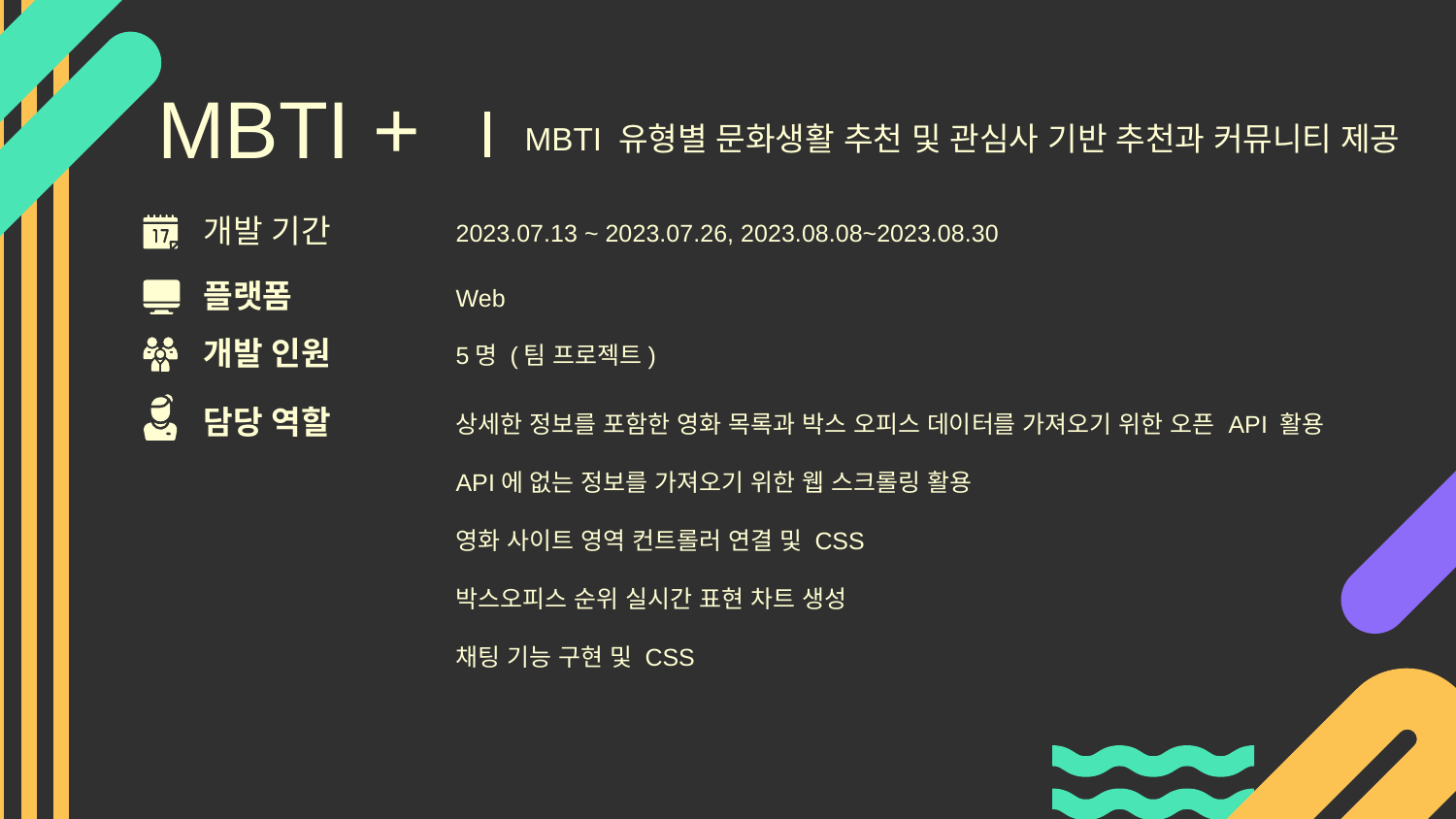

MBTI +
MBTI 유형별 문화생활 추천 및 관심사 기반 추천과 커뮤니티 제공
개발 기간
2023.07.13 ~ 2023.07.26, 2023.08.08~2023.08.30

플랫폼
Web

개발 인원
5명 (팀 프로젝트)

담당 역할
상세한 정보를 포함한 영화 목록과 박스 오피스 데이터를 가져오기 위한 오픈 API 활용

API에 없는 정보를 가져오기 위한 웹 스크롤링 활용

영화 사이트 영역 컨트롤러 연결 및 CSS

박스오피스 순위 실시간 표현 차트 생성

채팅 기능 구현 및 CSS